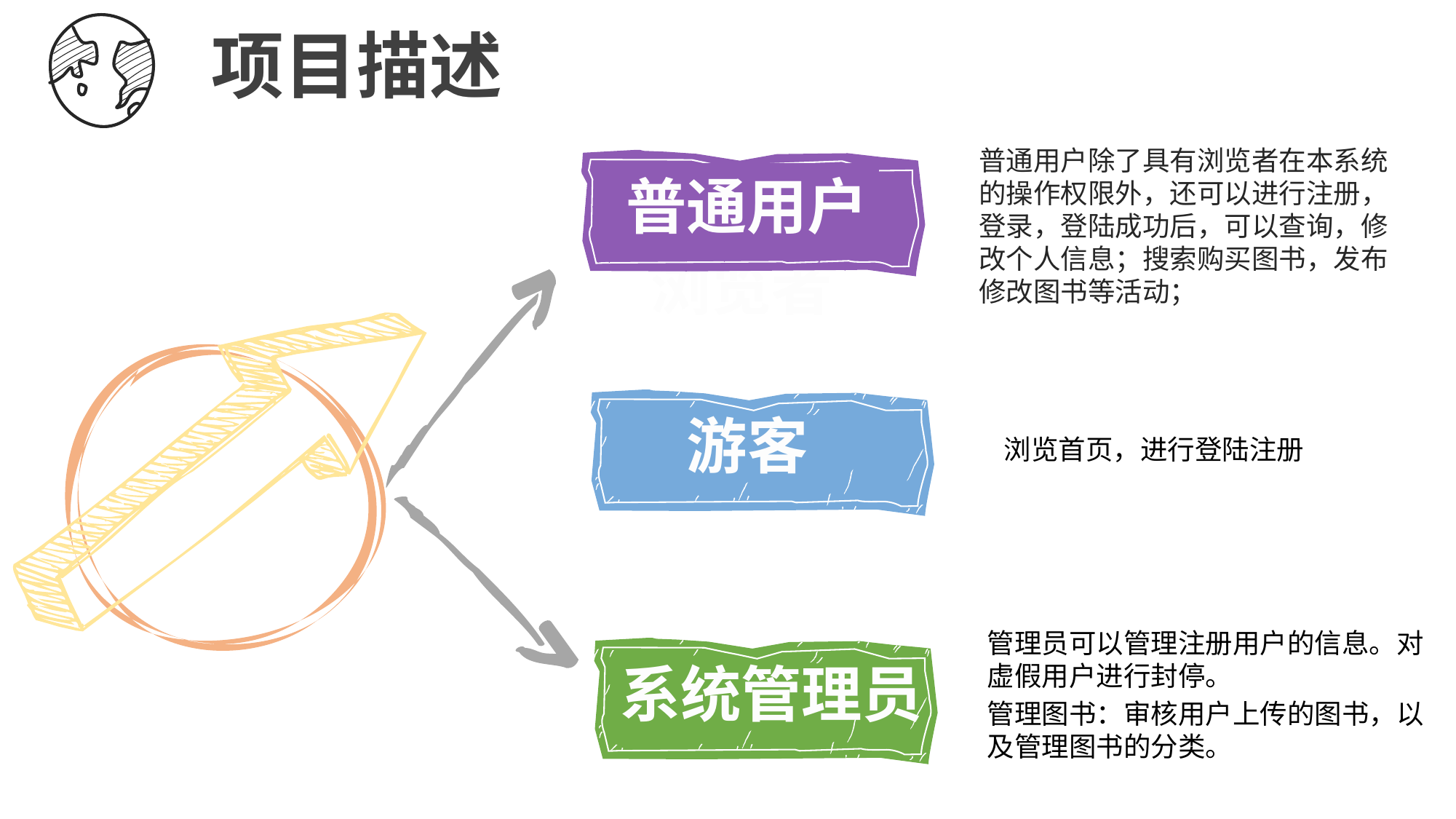

项目描述

普通用户除了具有浏览者在本系统的操作权限外，还可以进行注册，登录，登陆成功后，可以查询，修改个人信息；搜索购买图书，发布修改图书等活动；

普通用户

浏览者

  游客
浏览首页，进行登陆注册

管理员可以管理注册用户的信息。对虚假用户进行封停。
管理图书：审核用户上传的图书，以及管理图书的分类。

系统管理员